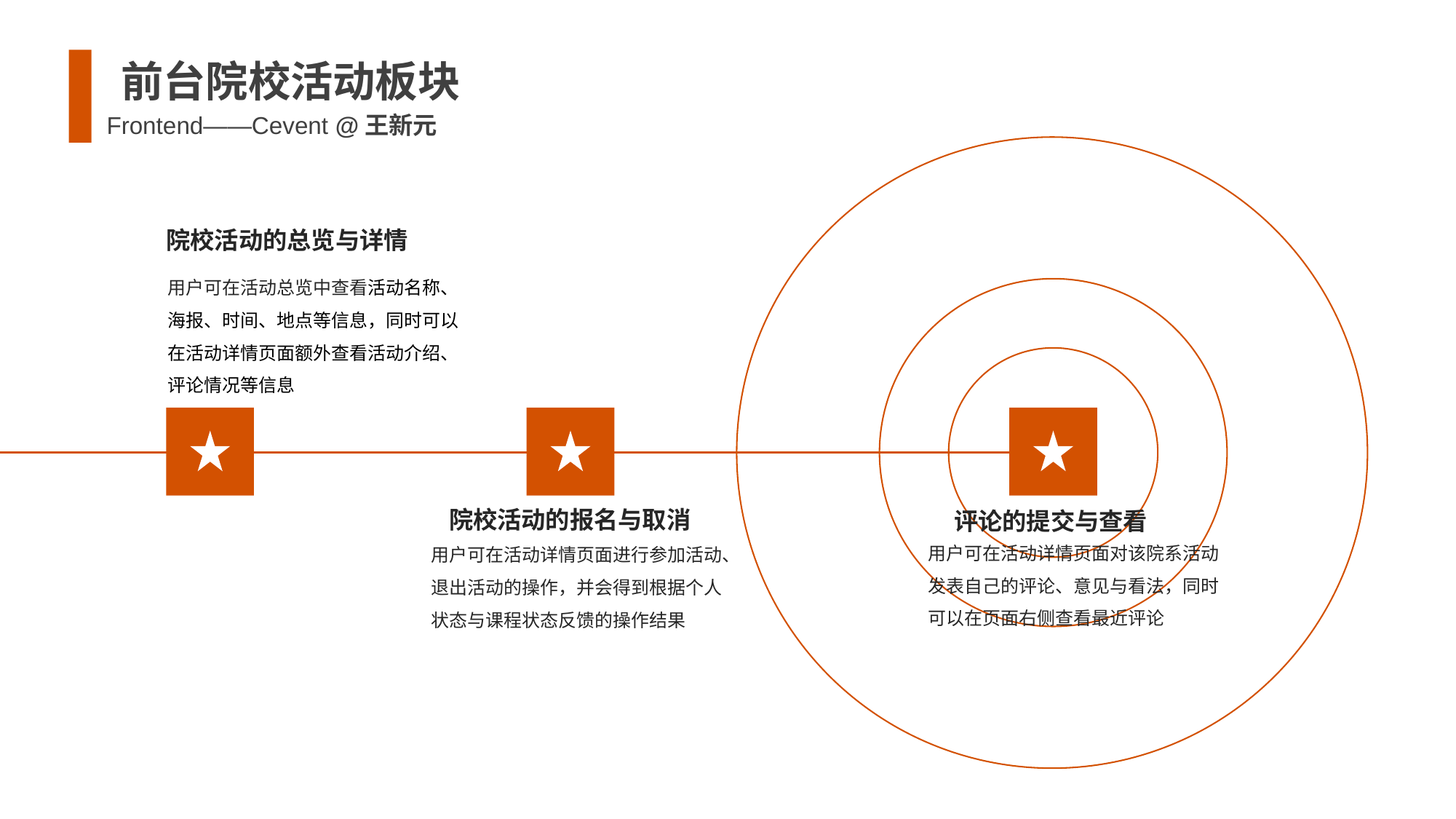

前台院校活动板块
Frontend——Cevent @王新元

院校活动的总览与详情
用户可在活动总览中查看活动名称、海报、时间、地点等信息，同时可以在活动详情页面额外查看活动介绍、评论情况等信息

院校活动的报名与取消
评论的提交与查看
用户可在活动详情页面对该院系活动发表自己的评论、意见与看法，同时可以在页面右侧查看最近评论
用户可在活动详情页面进行参加活动、退出活动的操作，并会得到根据个人状态与课程状态反馈的操作结果